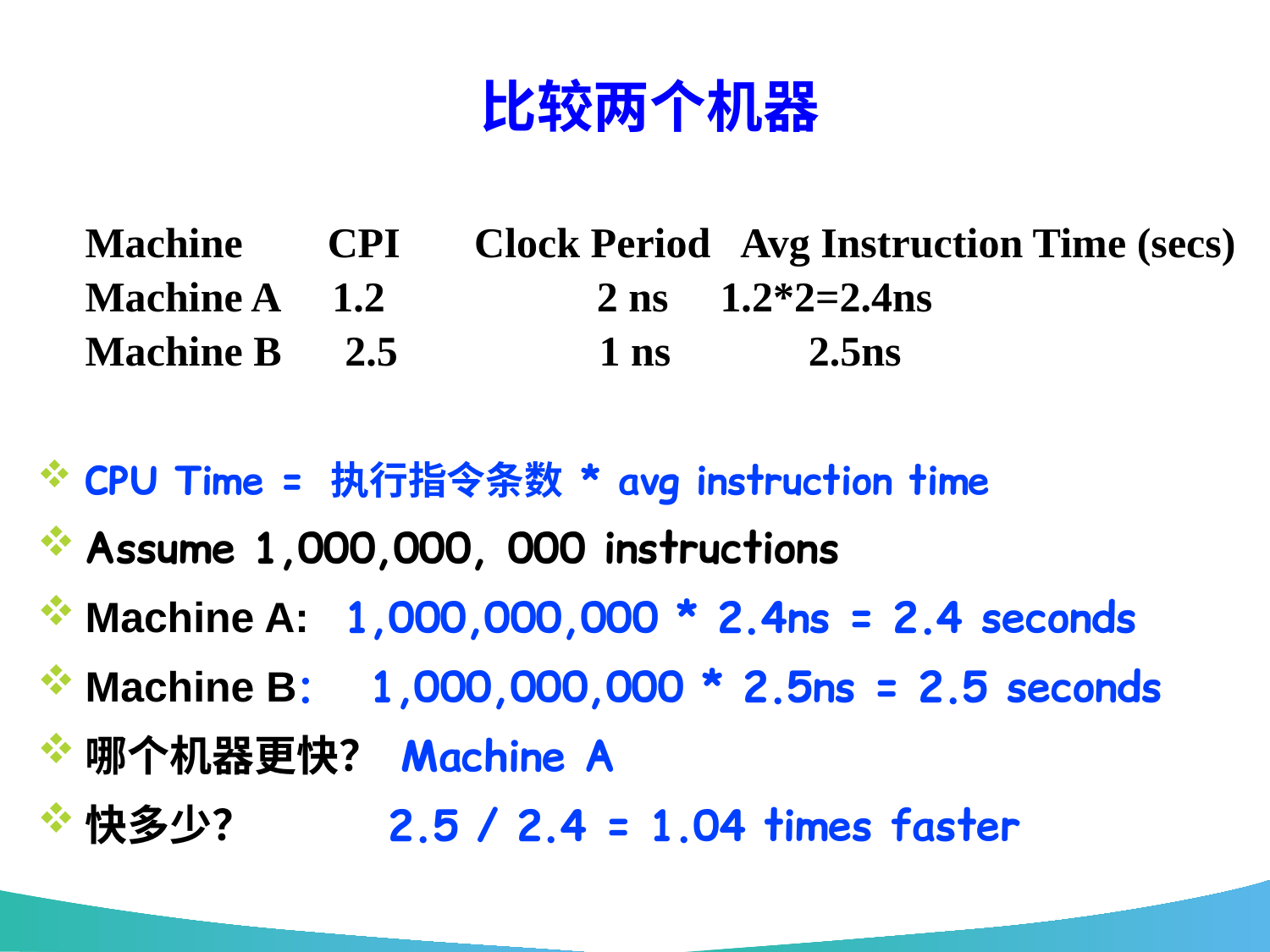

# 比较两个机器
	Machine        CPI       Clock Period   Avg Instruction Time (secs)
	Machine A     1.2                    2 ns	1.2*2=2.4ns
	Machine B      2.5                   1 ns             2.5ns

CPU Time = 执行指令条数 * avg instruction time
Assume 1,000,000, 000 instructions
Machine A:   1,000,000,000 * 2.4ns = 2.4 seconds
Machine B:   1,000,000,000 * 2.5ns = 2.5 seconds
哪个机器更快？ Machine A
快多少？             2.5 / 2.4 = 1.04 times faster